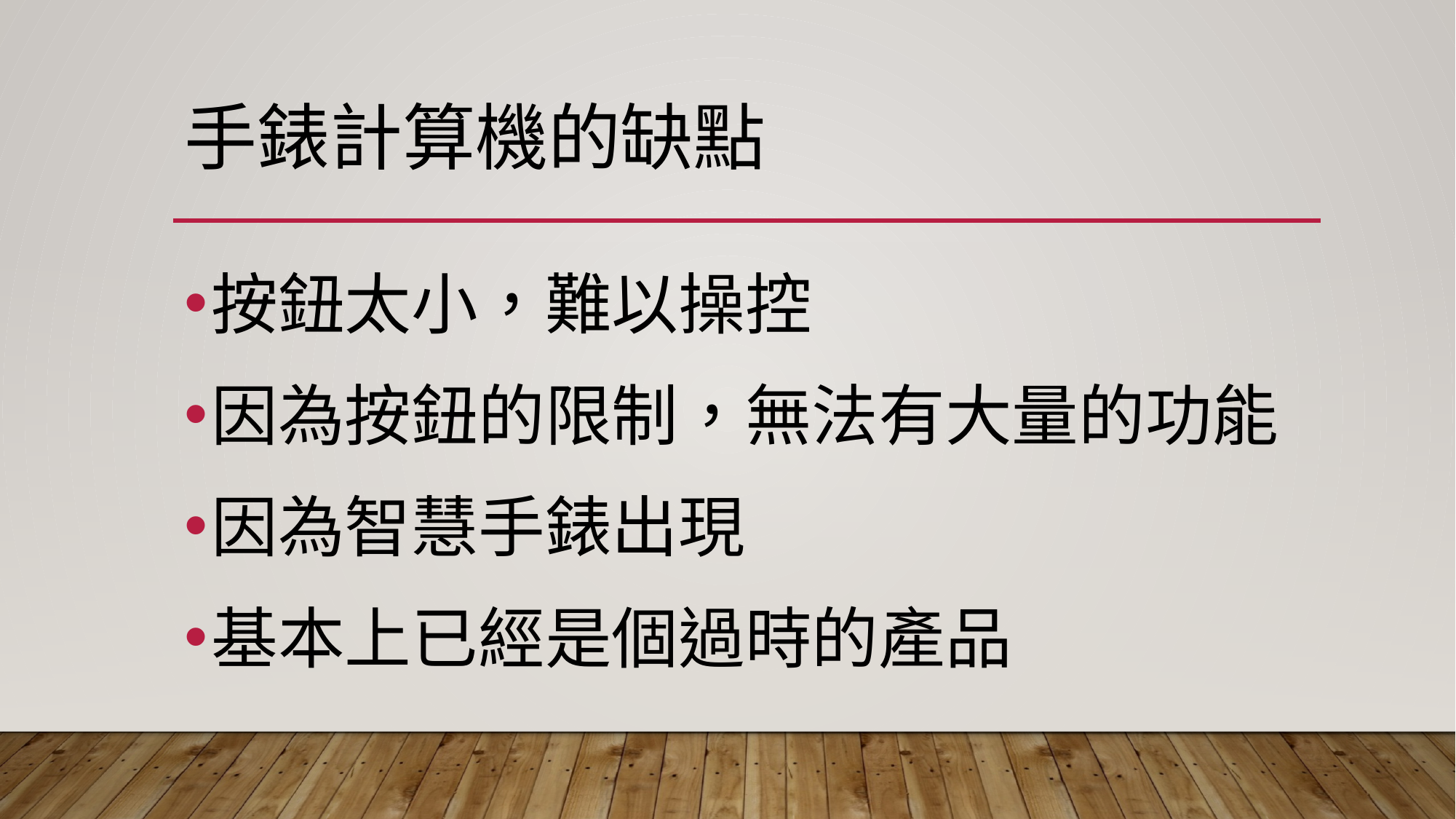

# 手錶計算機的缺點
按鈕太小，難以操控
因為按鈕的限制，無法有大量的功能
因為智慧手錶出現
基本上已經是個過時的產品